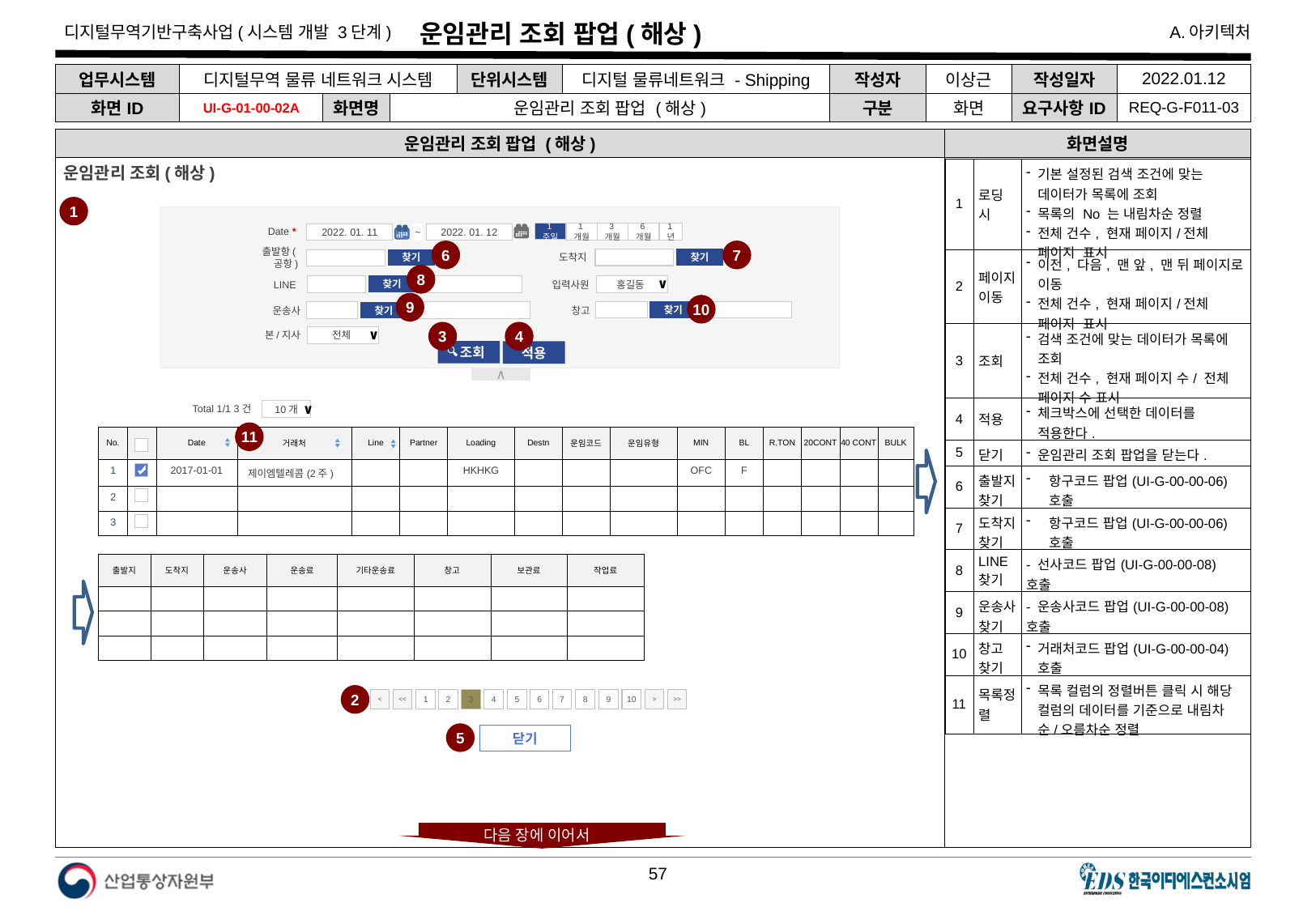

# 운임관리 조회 팝업(해상)
| 업무시스템 | 디지털무역 물류 네트워크 시스템 |  |  | 단위시스템 | 디지털 물류네트워크 - Shipping | 작성자 | 이상근 | 작성일자 | 2022.01.12 |
| --- | --- | --- | --- | --- | --- | --- | --- | --- | --- |
| 화면ID | UI-G-01-00-02A | 화면명 | 운임관리 조회 팝업 (해상) |  |  | 구분 | 화면 | 요구사항ID | REQ-G-F011-03 |
운임관리 조회 팝업 (해상)

화면설명

운임관리 조회(해상)
| 1 | 로딩 시 | 기본 설정된 검색 조건에 맞는 데이터가 목록에 조회 목록의 No 는 내림차순 정렬 전체 건수, 현재 페이지/전체 페이지 표시 |
| --- | --- | --- |
| 2 | 페이지 이동 | 이전, 다음, 맨 앞, 맨 뒤 페이지로 이동 전체 건수, 현재 페이지/전체 페이지 표시 |
| 3 | 조회 | 검색 조건에 맞는 데이터가 목록에 조회 전체 건수, 현재 페이지 수/ 전체 페이지 수 표시 |
| 4 | 적용 | 체크박스에 선택한 데이터를 적용한다. |
| 5 | 닫기 | 운임관리 조회 팝업을 닫는다. |
| 6 | 출발지 찾기 | 항구코드 팝업(UI-G-00-00-06) 호출 |
| 7 | 도착지 찾기 | 항구코드 팝업(UI-G-00-00-06) 호출 |
| 8 | LINE찾기 | - 선사코드 팝업(UI-G-00-00-08) 호출 |
| 9 | 운송사찾기 | - 운송사코드 팝업(UI-G-00-00-08) 호출 |
| 10 | 창고 찾기 | 거래처코드 팝업(UI-G-00-00-04) 호출 |
| 11 | 목록정렬 | 목록 컬럼의 정렬버튼 클릭 시 해당 컬럼의 데이터를 기준으로 내림차순/오름차순 정렬 |
1

Date *
1주일
1년
1개월
6개월
3개월
2022. 01. 11
~
2022. 01. 12

6
7
도착지
출발항(공항)

찾기

찾기
8
LINE
입력사원

홍길동
∨

찾기
9
10
창고
운송사

찾기

찾기
3
4
본/지사
전체
∨
 조회

적용
∧
Total 1/1 3건
10개
∨
▲
▼
▲
▼
11
| No. |  | Date | 거래처 | Line | Partner | Loading | Destn | 운임코드 | 운임유형 | MIN | BL | R.TON | 20CONT | 40 CONT | BULK |
| --- | --- | --- | --- | --- | --- | --- | --- | --- | --- | --- | --- | --- | --- | --- | --- |
| 1 |  | 2017-01-01 | 제이엠텔레콤(2주) |  |  | HKHKG |  |  |  | OFC | F |  |  |  |  |
| 2 |  |  |  |  |  |  |  |  |  |  |  |  |  |  |  |
| 3 |  |  |  |  |  |  |  |  |  |  |  |  |  |  |  |

| 출발지 | 도착지 | 운송사 | 운송료 | 기타운송료 | 창고 | 보관료 | 작업료 |
| --- | --- | --- | --- | --- | --- | --- | --- |
|  |  |  |  |  |  |  |  |
|  |  |  |  |  |  |  |  |
|  |  |  |  |  |  |  |  |

2
<
<<
1
2
3
4
5
6
7
8
9
10
>
>>
5
닫기
다음 장에 이어서

다음 장에 이어서